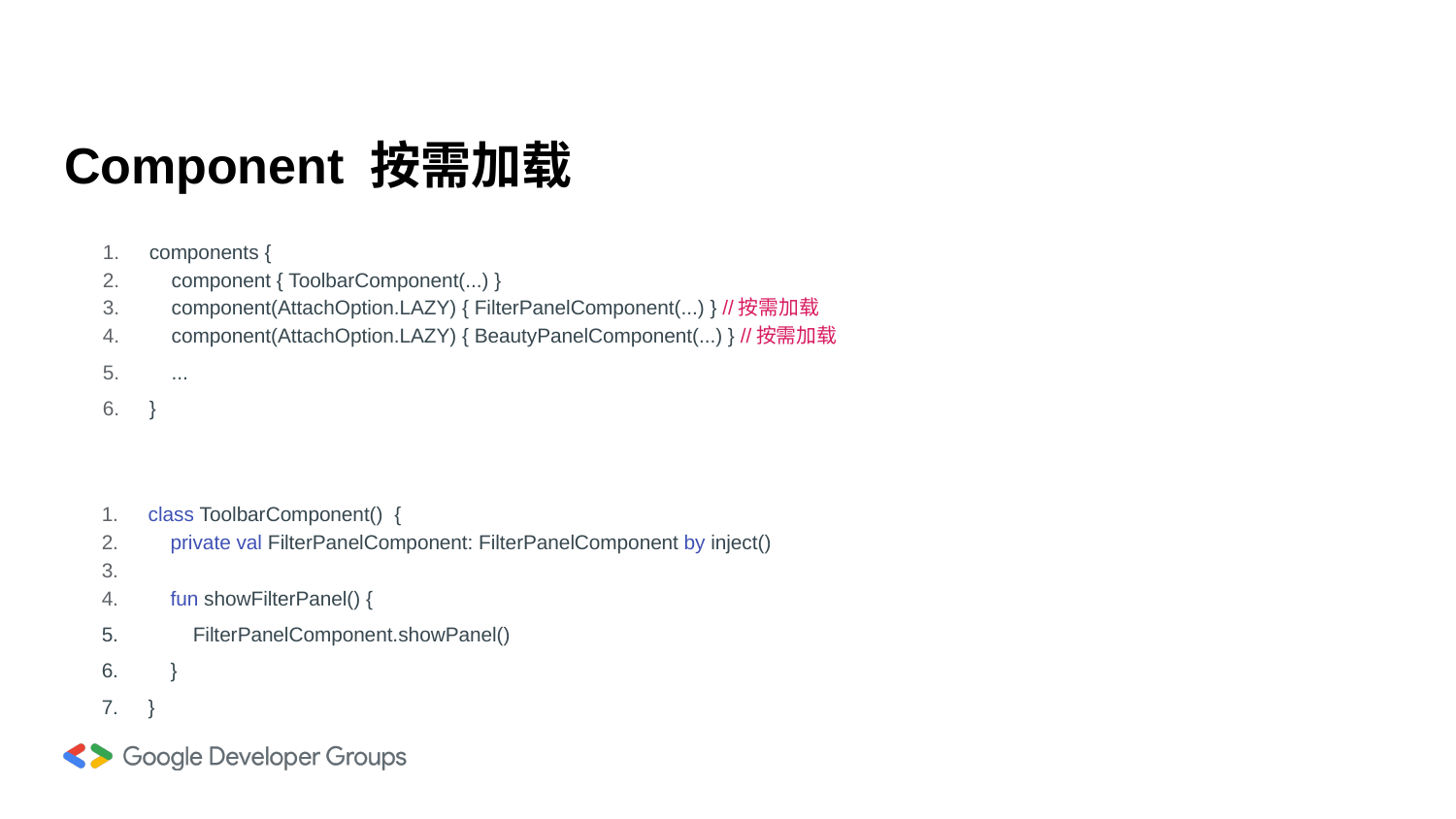

# Component 按需加载
components {
    component { ToolbarComponent(...) }
    component(AttachOption.LAZY) { FilterPanelComponent(...) } //按需加载
    component(AttachOption.LAZY) { BeautyPanelComponent(...) } //按需加载
    ...
}
class ToolbarComponent()  {
    private val FilterPanelComponent: FilterPanelComponent by inject()

    fun showFilterPanel() {
        FilterPanelComponent.showPanel()
    }
}